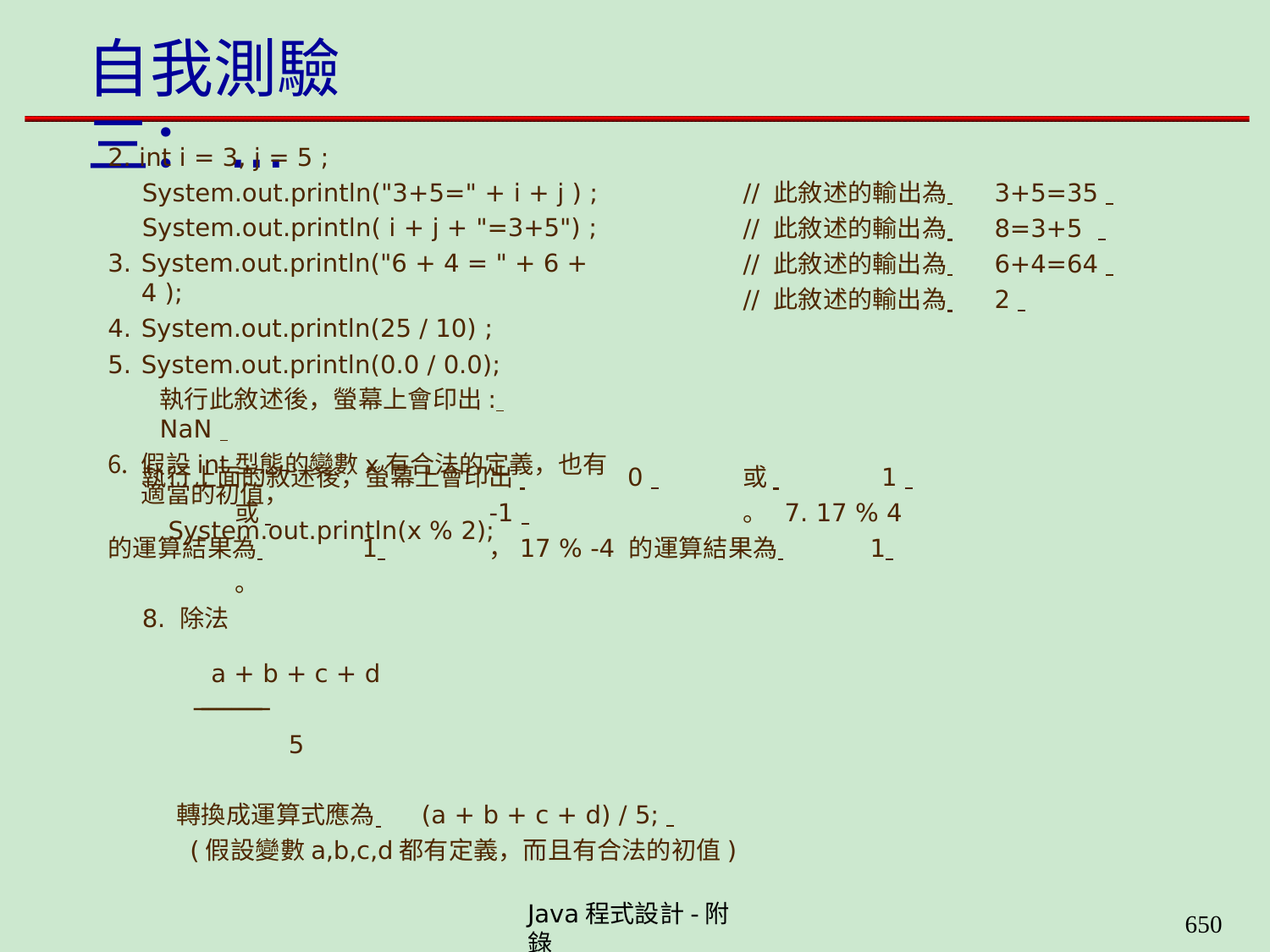

# 自我測驗三：...
2. int i = 3, j = 5 ;  System.out.println("3+5=" + i + j ) ;  System.out.println( i + j + "=3+5") ;
System.out.println("6 + 4 = " + 6 + 4 );
System.out.println(25 / 10) ;
System.out.println(0.0 / 0.0);
執行此敘述後，螢幕上會印出: 	NaN
假設int型態的變數x有合法的定義，也有適當的初值，
System.out.println(x % 2);
// 此敘述的輸出為 	3+5=35
// 此敘述的輸出為 	8=3+5
// 此敘述的輸出為 	6+4=64
// 此敘述的輸出為 	2
執行上面的敘述後，螢幕上會印出  	 0  	或  	 1  	或  		-1  		。  7. 17 % 4 的運算結果為 	1 	，17 % -4 的運算結果為 	1 	。
8. 除法

a + b + c + d
─────────
5

轉換成運算式應為 	(a + b + c + d) / 5;
(假設變數a,b,c,d都有定義，而且有合法的初值)
Java程式設計-附錄
650